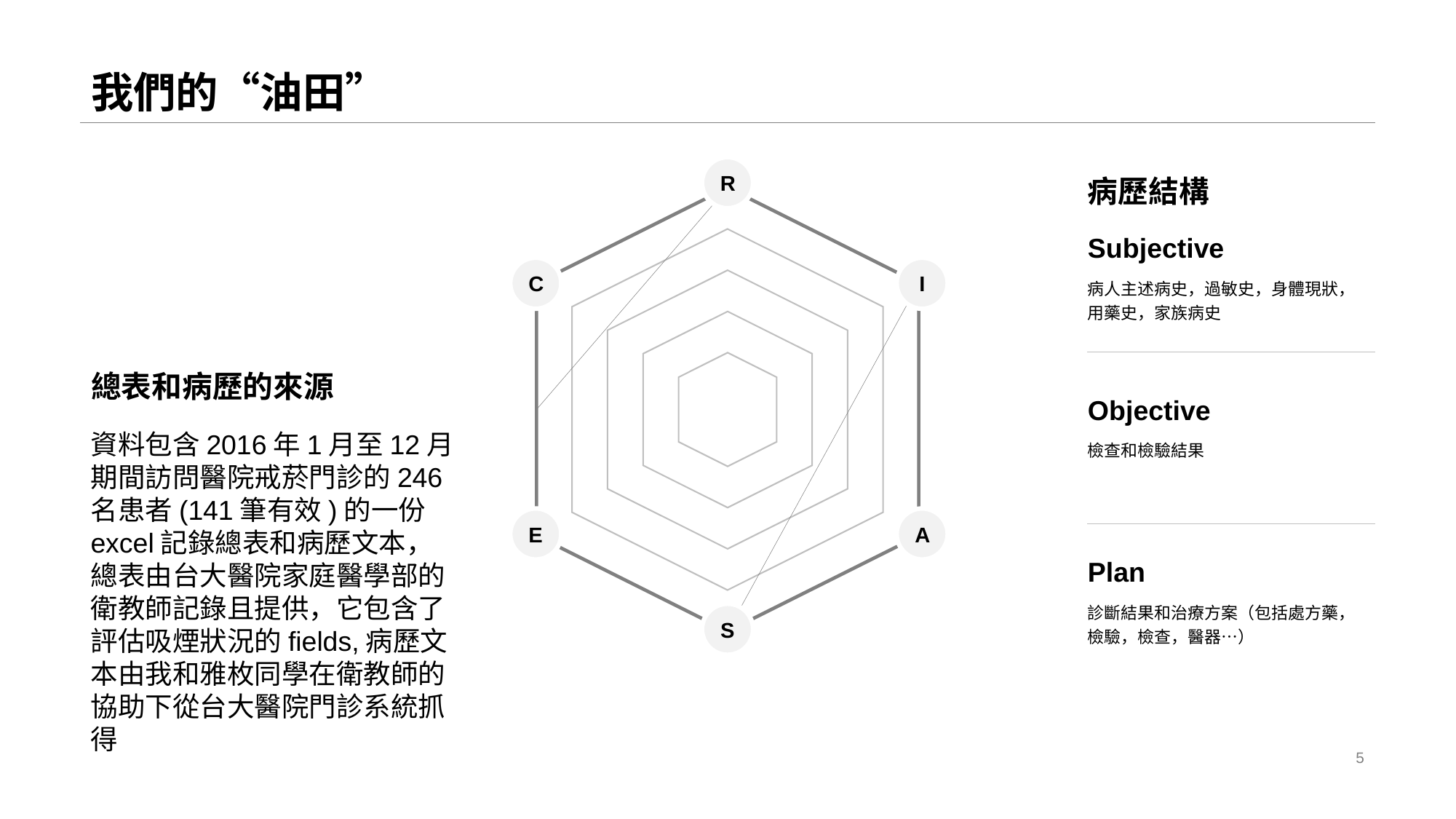

# 我們的“油田”
病歷結構
R

Subjective
病人主述病史，過敏史，身體現狀，用藥史，家族病史

C
I

總表和病歷的來源

Objective
檢查和檢驗結果

E
A
Plan
診斷結果和治療方案（包括處方藥，檢驗，檢查，醫器…）
S
資料包含2016年1月至12月期間訪問醫院戒菸門診的246名患者(141筆有效)的一份excel記錄總表和病歷文本，總表由台大醫院家庭醫學部的衛教師記錄且提供，它包含了評估吸煙狀況的fields,病歷文本由我和雅枚同學在衛教師的協助下從台大醫院門診系統抓得
5